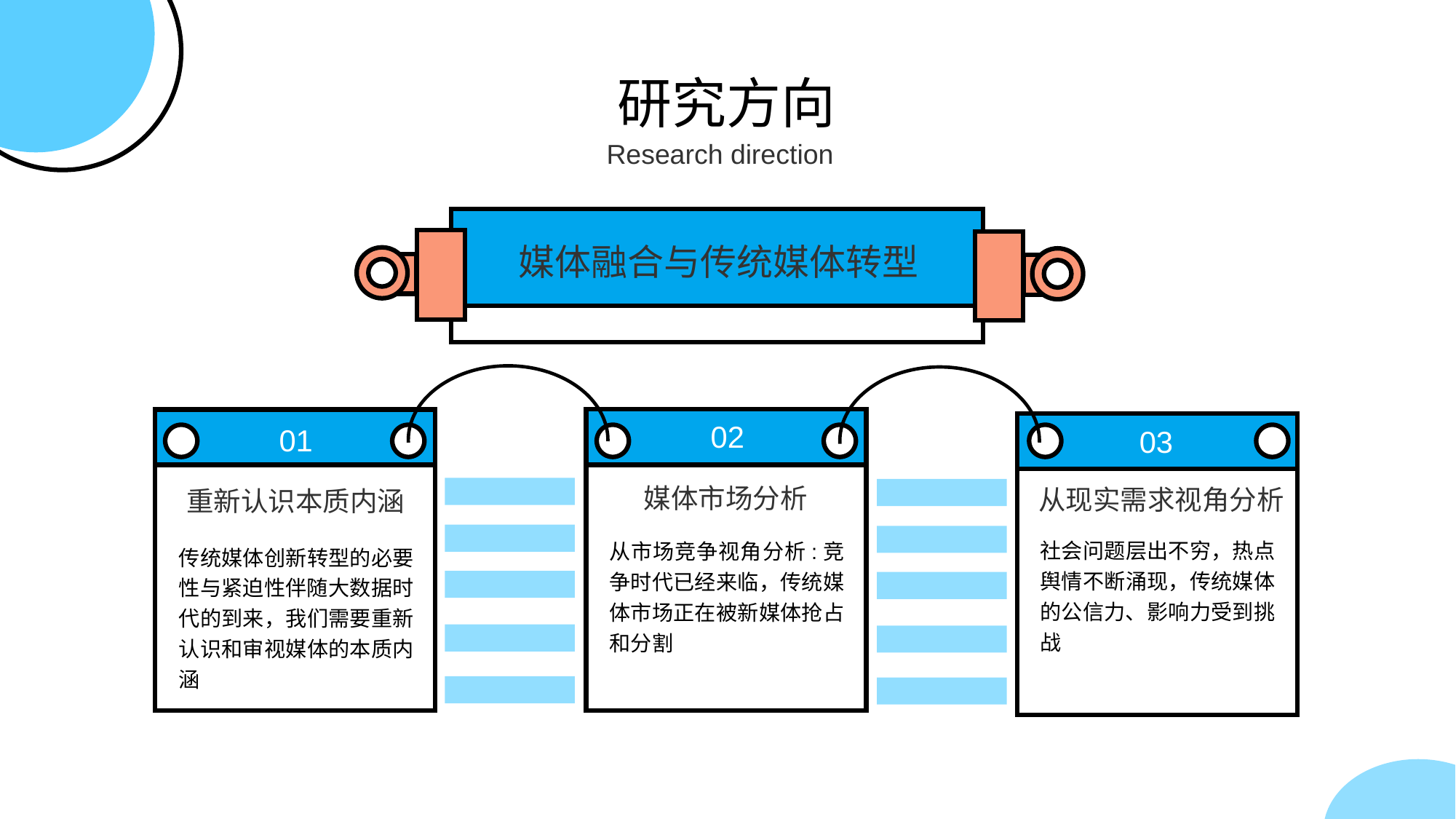

研究方向
Research direction

媒体融合与传统媒体转型

02
01
03

媒体市场分析
从现实需求视角分析
重新认识本质内涵
社会问题层出不穷，热点舆情不断涌现，传统媒体的公信力、影响力受到挑战
从市场竞争视角分析:竞争时代已经来临，传统媒体市场正在被新媒体抢占和分割
传统媒体创新转型的必要性与紧迫性伴随大数据时代的到来，我们需要重新认识和审视媒体的本质内涵